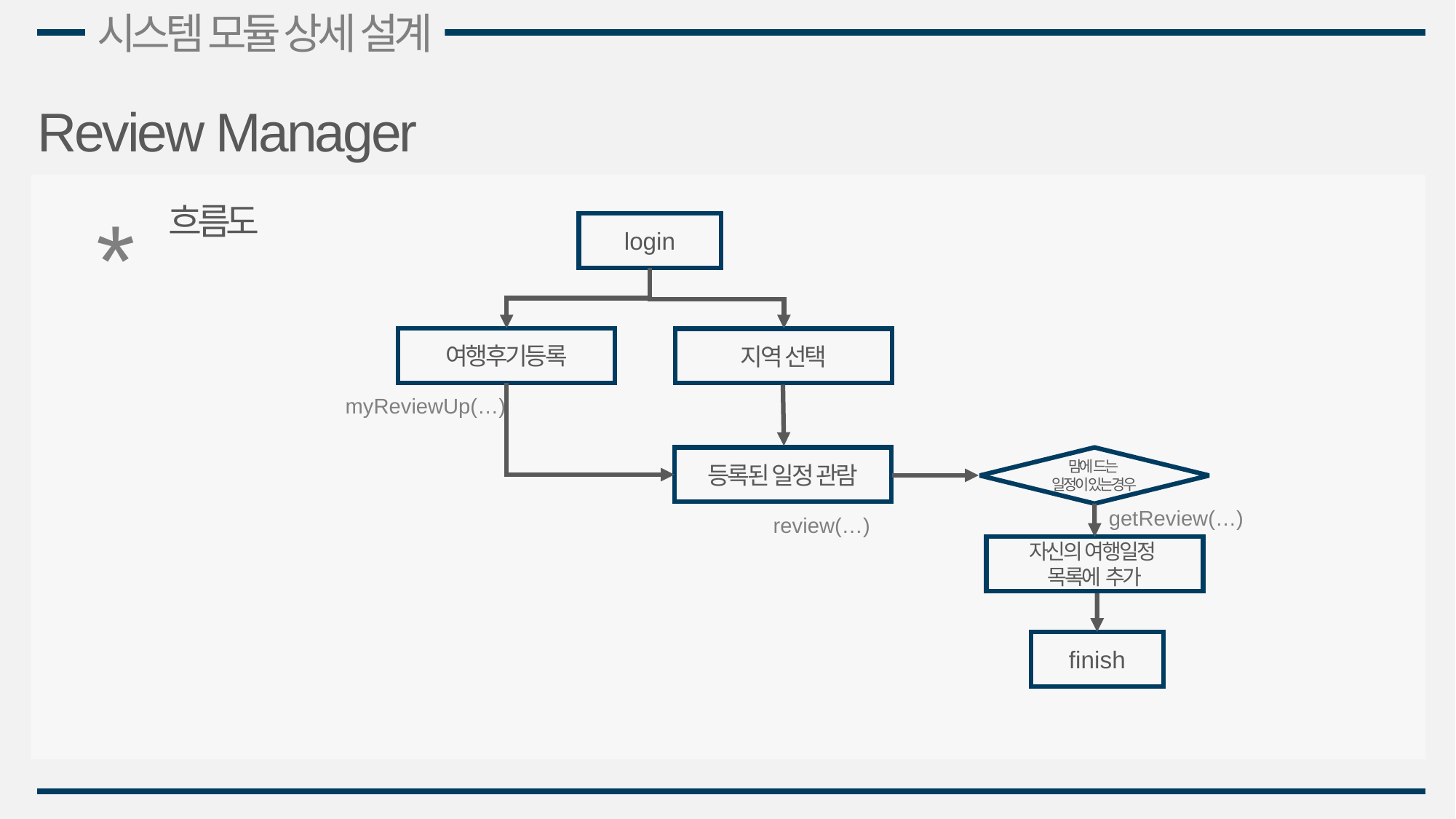

시스템 모듈 상세 설계
Review Manager

*
흐름도
login
여행후기등록
지역 선택
myReviewUp(…)
등록된 일정 관람
맘에 드는
일정이 있는경우
getReview(…)
review(…)
자신의 여행일정
목록에 추가
finish